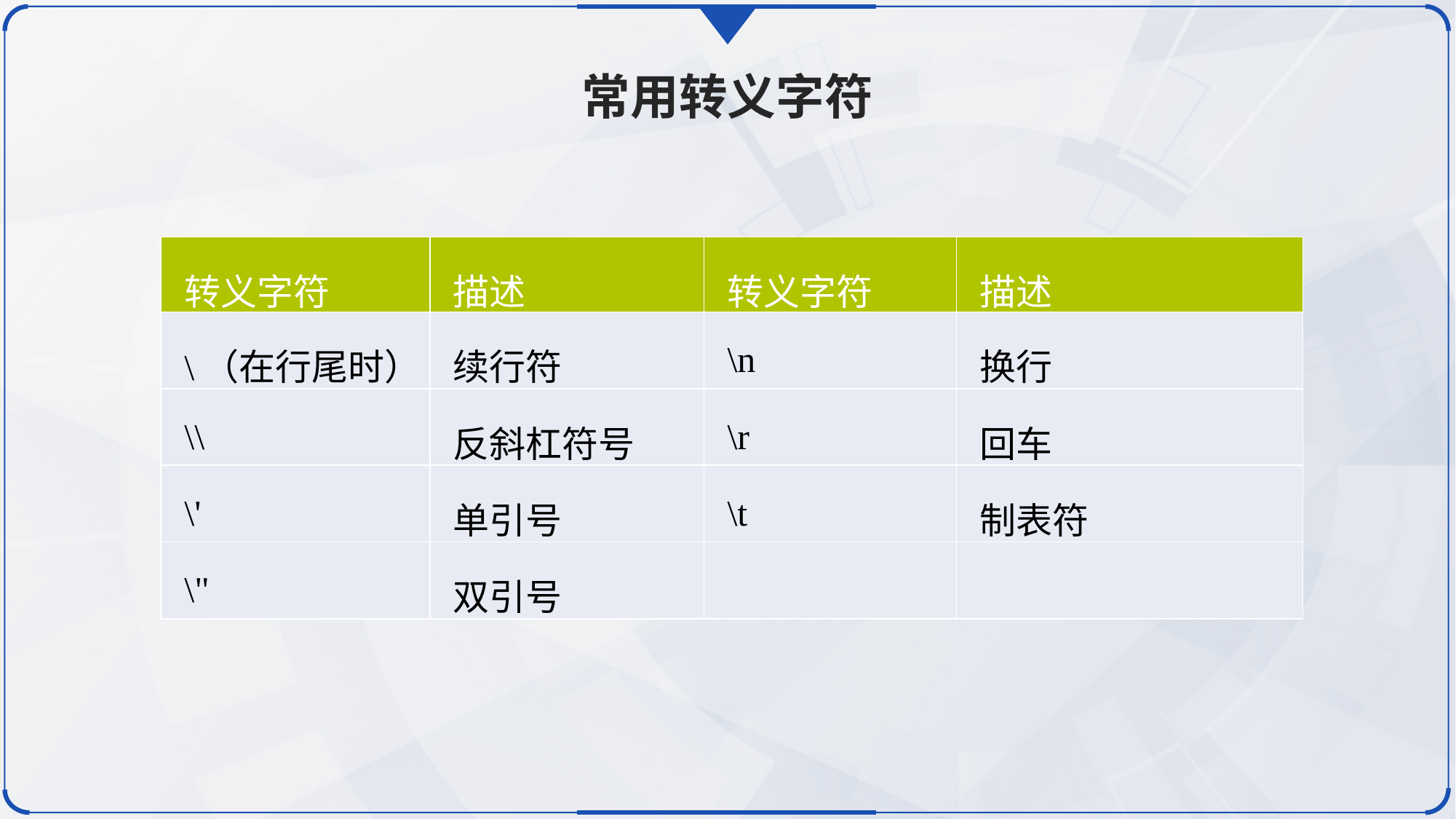

常用转义字符
| 转义字符 | 描述 | 转义字符 | 描述 |
| --- | --- | --- | --- |
| \（在行尾时） | 续行符 | \n | 换行 |
| \\ | 反斜杠符号 | \r | 回车 |
| \' | 单引号 | \t | 制表符 |
| \" | 双引号 |  |  |